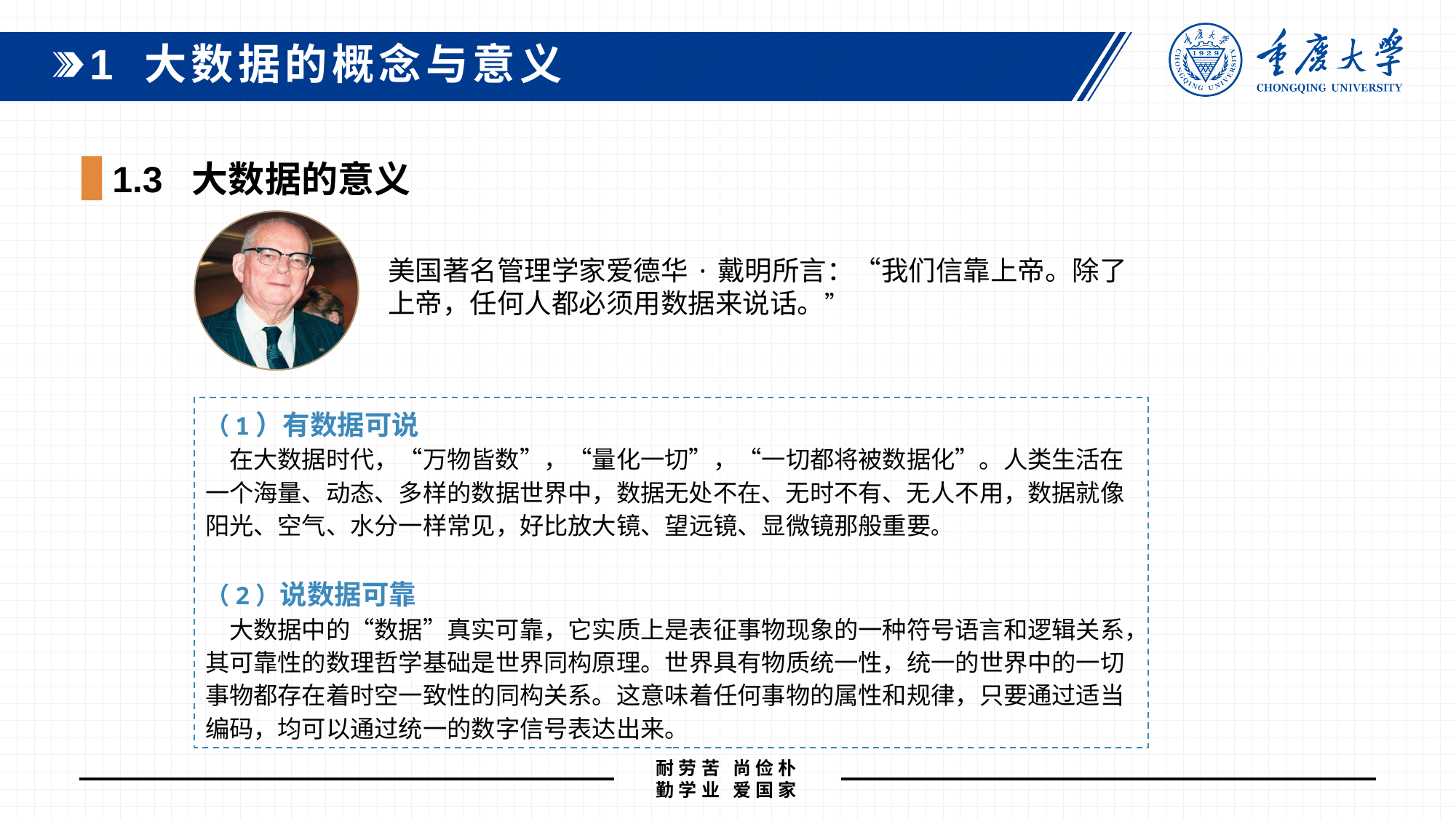

1 大数据的概念与意义

1.3  大数据的意义

美国著名管理学家爱德华·戴明所言：“我们信靠上帝。除了上帝，任何人都必须用数据来说话。”
（1）有数据可说
    在大数据时代，“万物皆数”，“量化一切”，“一切都将被数据化”。人类生活在一个海量、动态、多样的数据世界中，数据无处不在、无时不有、无人不用，数据就像阳光、空气、水分一样常见，好比放大镜、望远镜、显微镜那般重要。

（2）说数据可靠
    大数据中的“数据”真实可靠，它实质上是表征事物现象的一种符号语言和逻辑关系，其可靠性的数理哲学基础是世界同构原理。世界具有物质统一性，统一的世界中的一切事物都存在着时空一致性的同构关系。这意味着任何事物的属性和规律，只要通过适当编码，均可以通过统一的数字信号表达出来。